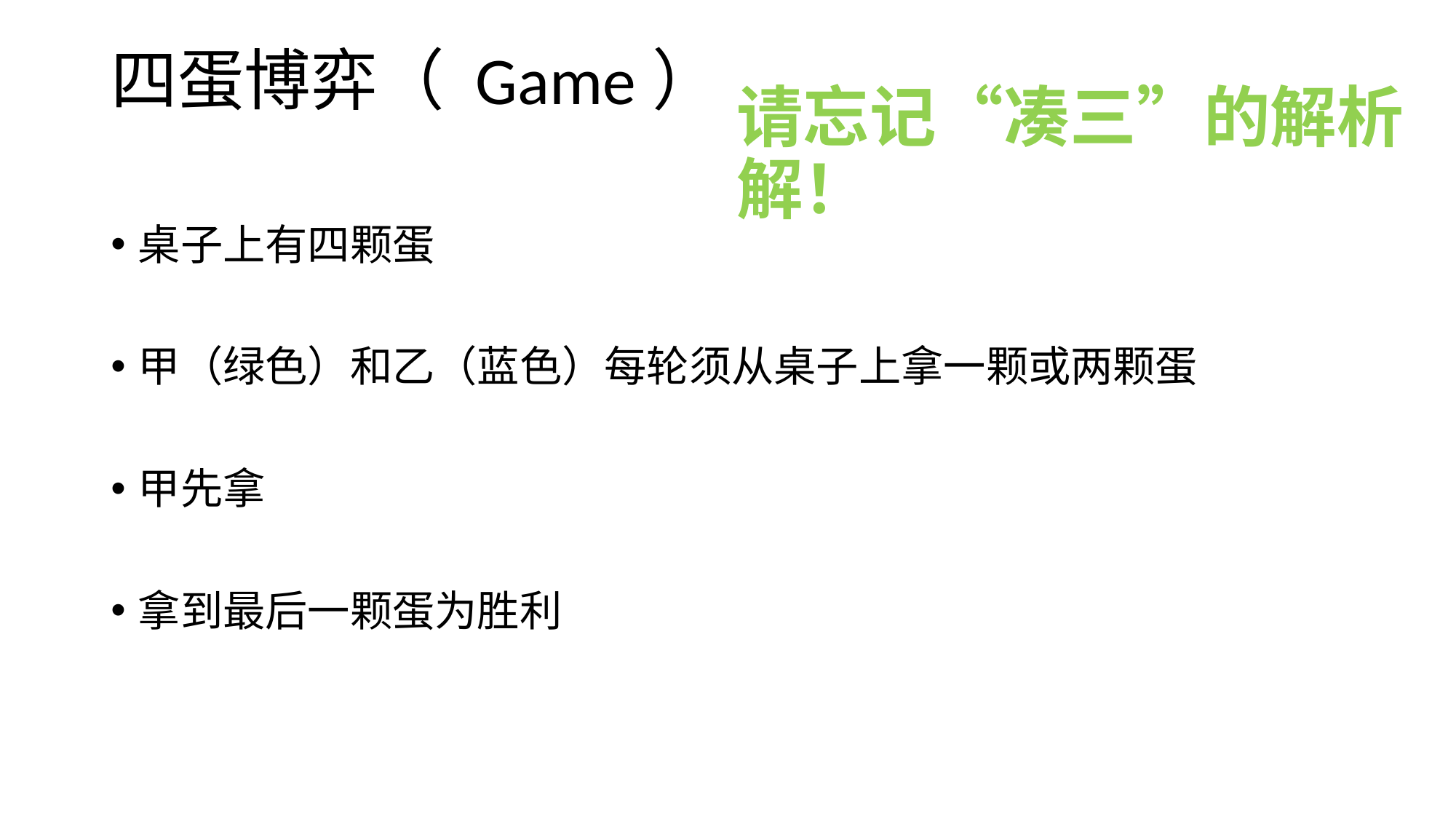

# 四蛋博弈（ Game）
请忘记“凑三”的解析解！
桌子上有四颗蛋

甲（绿色）和乙（蓝色）每轮须从桌子上拿一颗或两颗蛋

甲先拿

拿到最后一颗蛋为胜利